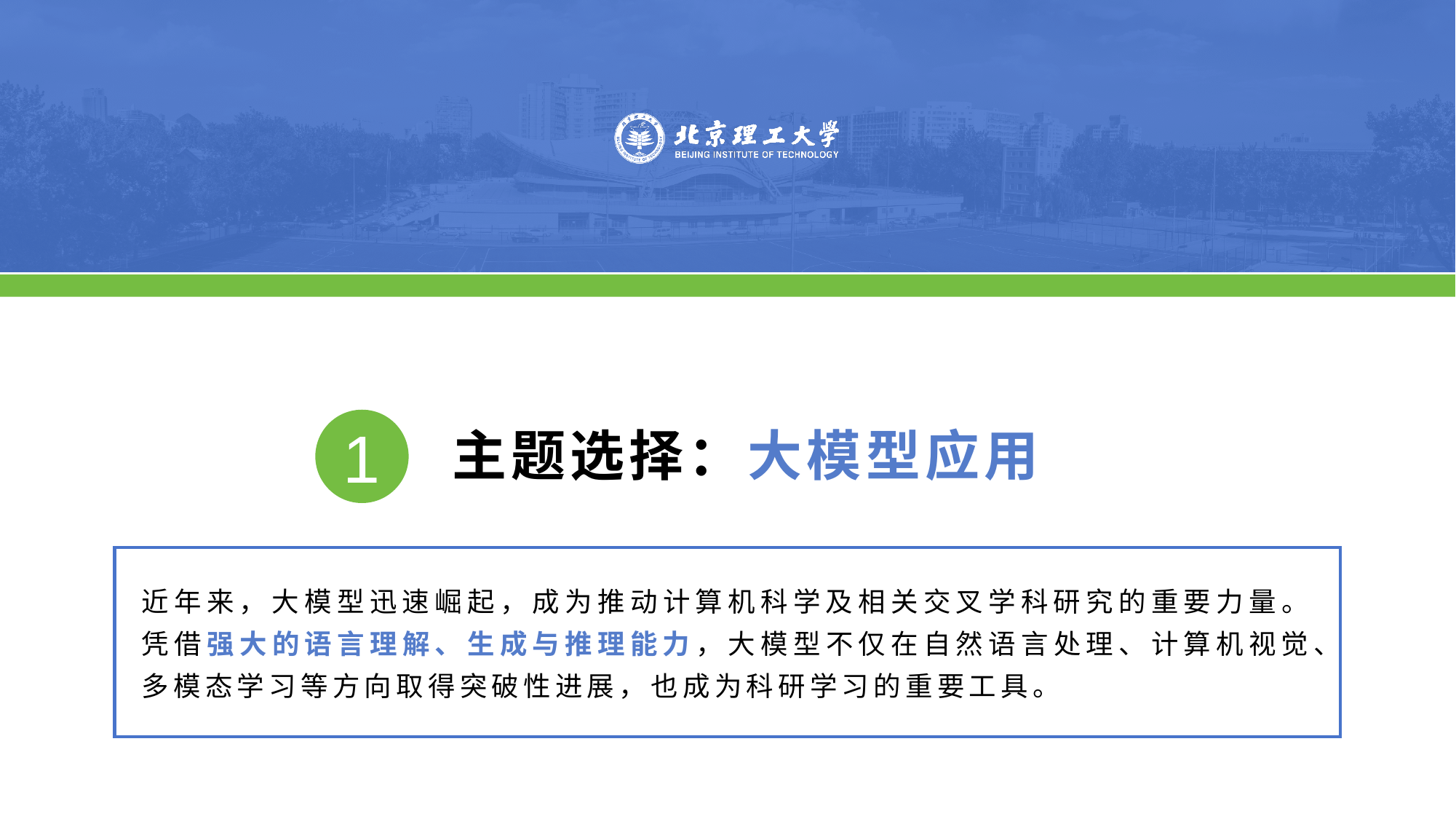

1
主题选择：大模型应用

近年来，大模型迅速崛起，成为推动计算机科学及相关交叉学科研究的重要力量。凭借强大的语言理解、生成与推理能力，大模型不仅在自然语言处理、计算机视觉、多模态学习等方向取得突破性进展，也成为科研学习的重要工具。